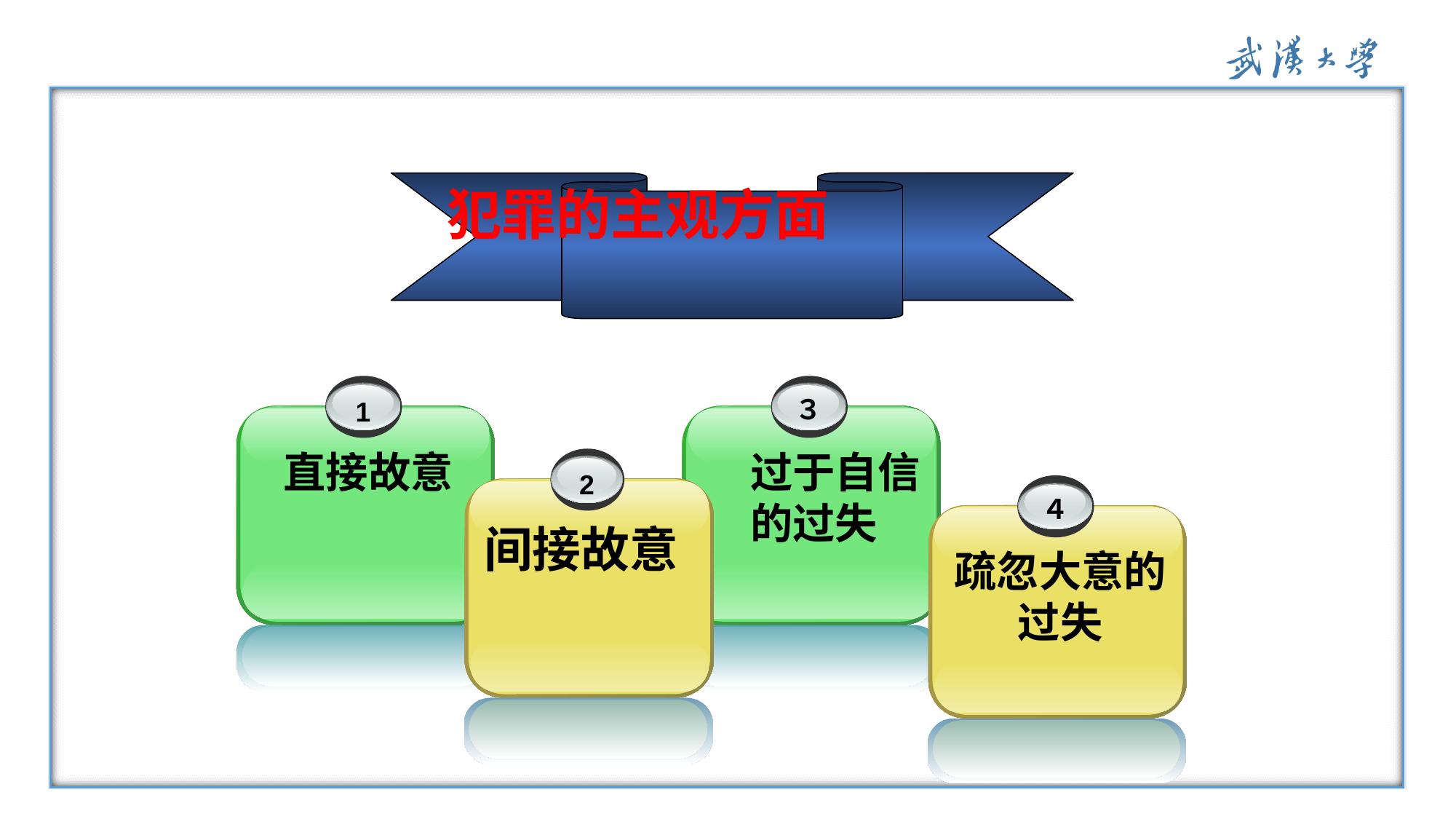

# 犯罪的主观方面

1

　直接故意

３

　过于自信的过失

2

间接故意

４

疏忽大意的过失